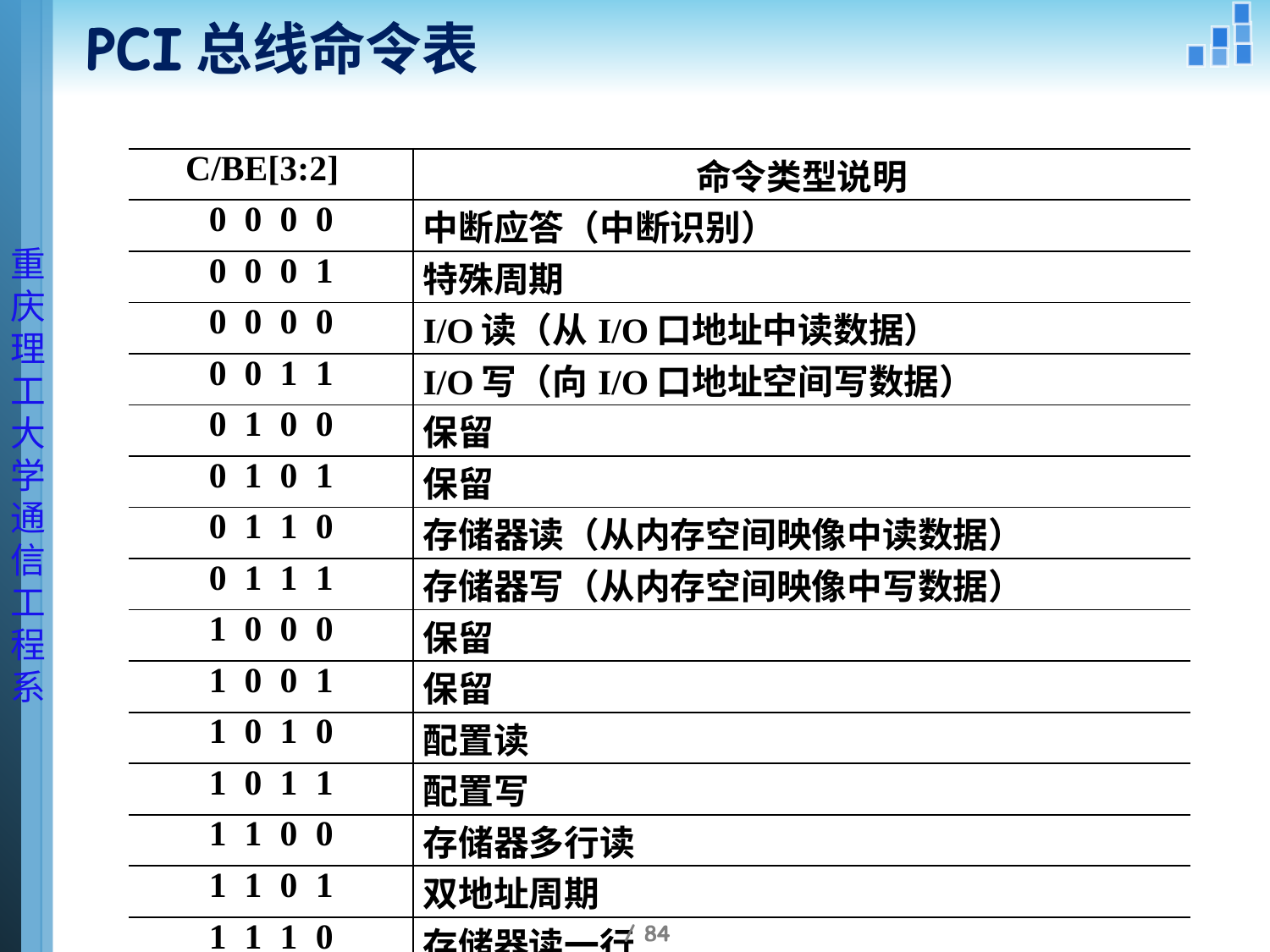

# PCI总线命令表
| C/BE[3:2] | 命令类型说明 |
| --- | --- |
| 0 0 0 0 | 中断应答（中断识别） |
| 0 0 0 1 | 特殊周期 |
| 0 0 0 0 | I/O读（从I/O口地址中读数据） |
| 0 0 1 1 | I/O写（向I/O口地址空间写数据） |
| 0 1 0 0 | 保留 |
| 0 1 0 1 | 保留 |
| 0 1 1 0 | 存储器读（从内存空间映像中读数据） |
| 0 1 1 1 | 存储器写（从内存空间映像中写数据） |
| 1 0 0 0 | 保留 |
| 1 0 0 1 | 保留 |
| 1 0 1 0 | 配置读 |
| 1 0 1 1 | 配置写 |
| 1 1 0 0 | 存储器多行读 |
| 1 1 0 1 | 双地址周期 |
| 1 1 1 0 | 存储器读一行 |
| 1 1 1 1 | 存储器写并无效 |
42
/ 84